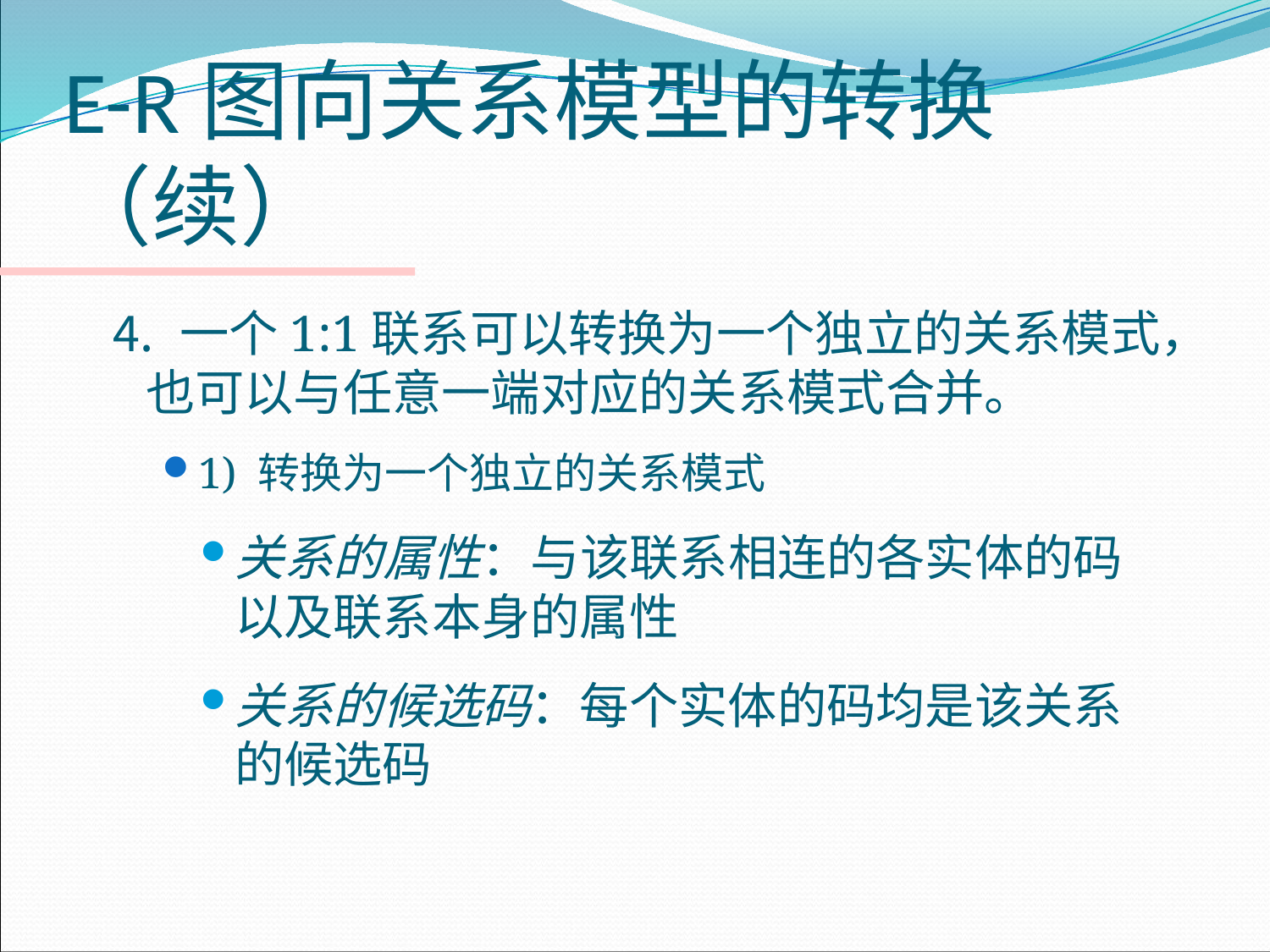

# E-R图向关系模型的转换（续）
⒋ 一个1:1联系可以转换为一个独立的关系模式，也可以与任意一端对应的关系模式合并。
1) 转换为一个独立的关系模式
关系的属性：与该联系相连的各实体的码以及联系本身的属性
关系的候选码：每个实体的码均是该关系的候选码

752